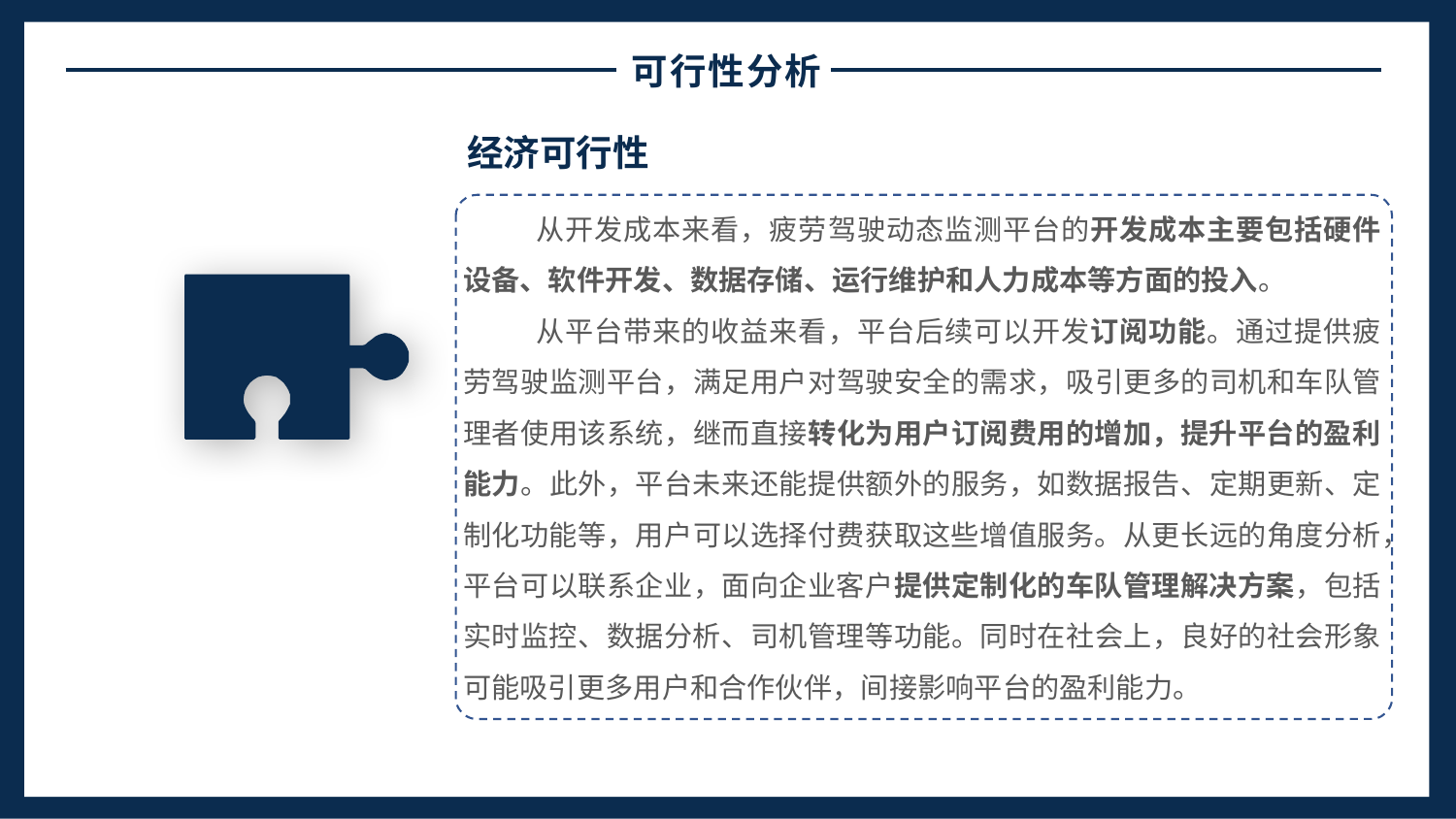

可行性分析
经济可行性

从开发成本来看，疲劳驾驶动态监测平台的开发成本主要包括硬件设备、软件开发、数据存储、运行维护和人力成本等方面的投入。
从平台带来的收益来看，平台后续可以开发订阅功能。通过提供疲劳驾驶监测平台，满足用户对驾驶安全的需求，吸引更多的司机和车队管理者使用该系统，继而直接转化为用户订阅费用的增加，提升平台的盈利能力。此外，平台未来还能提供额外的服务，如数据报告、定期更新、定制化功能等，用户可以选择付费获取这些增值服务。从更长远的角度分析，平台可以联系企业，面向企业客户提供定制化的车队管理解决方案，包括实时监控、数据分析、司机管理等功能。同时在社会上，良好的社会形象可能吸引更多用户和合作伙伴，间接影响平台的盈利能力。